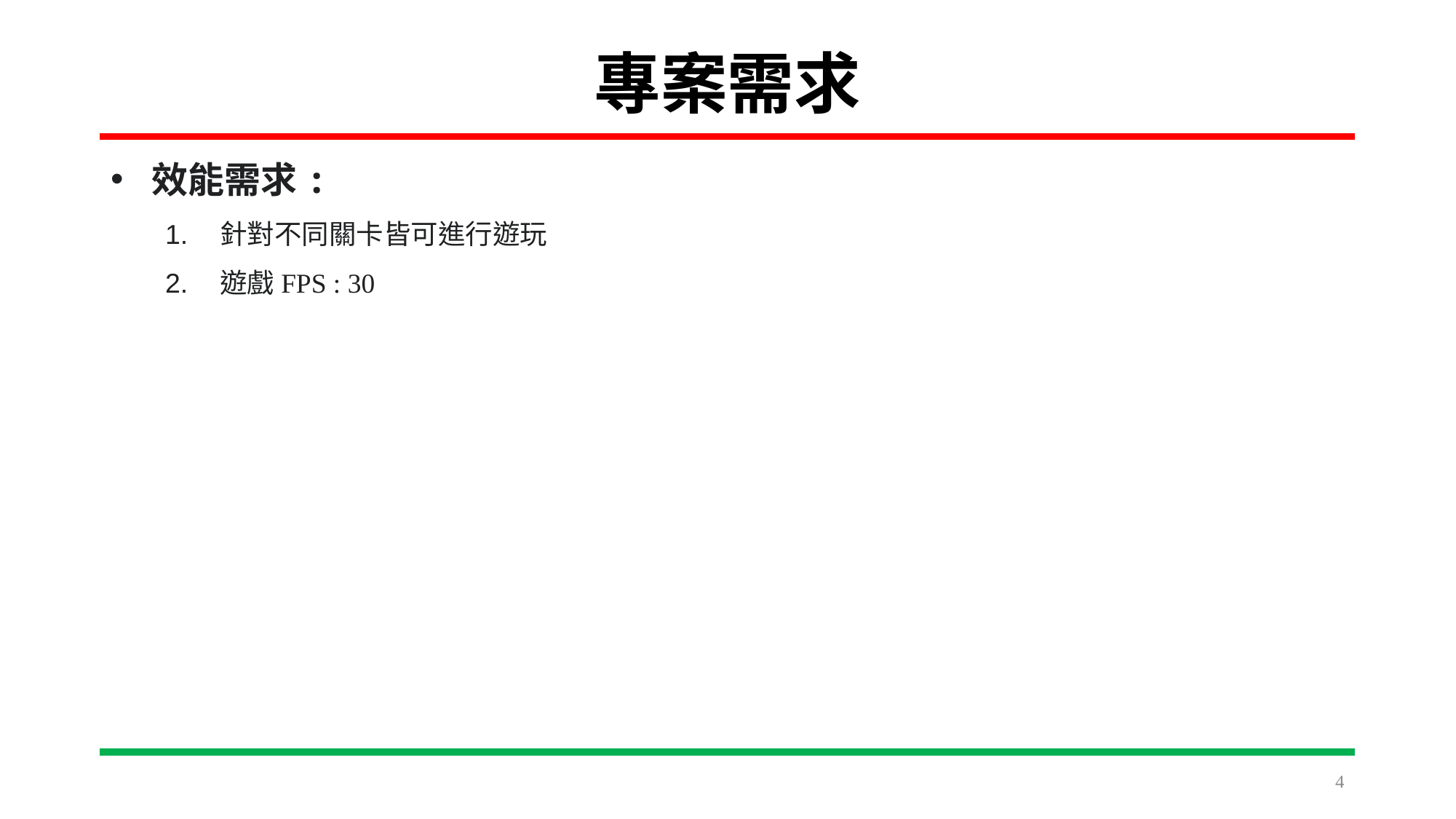

# 專案需求
效能需求:
針對不同關卡皆可進行遊玩
遊戲FPS : 30

4